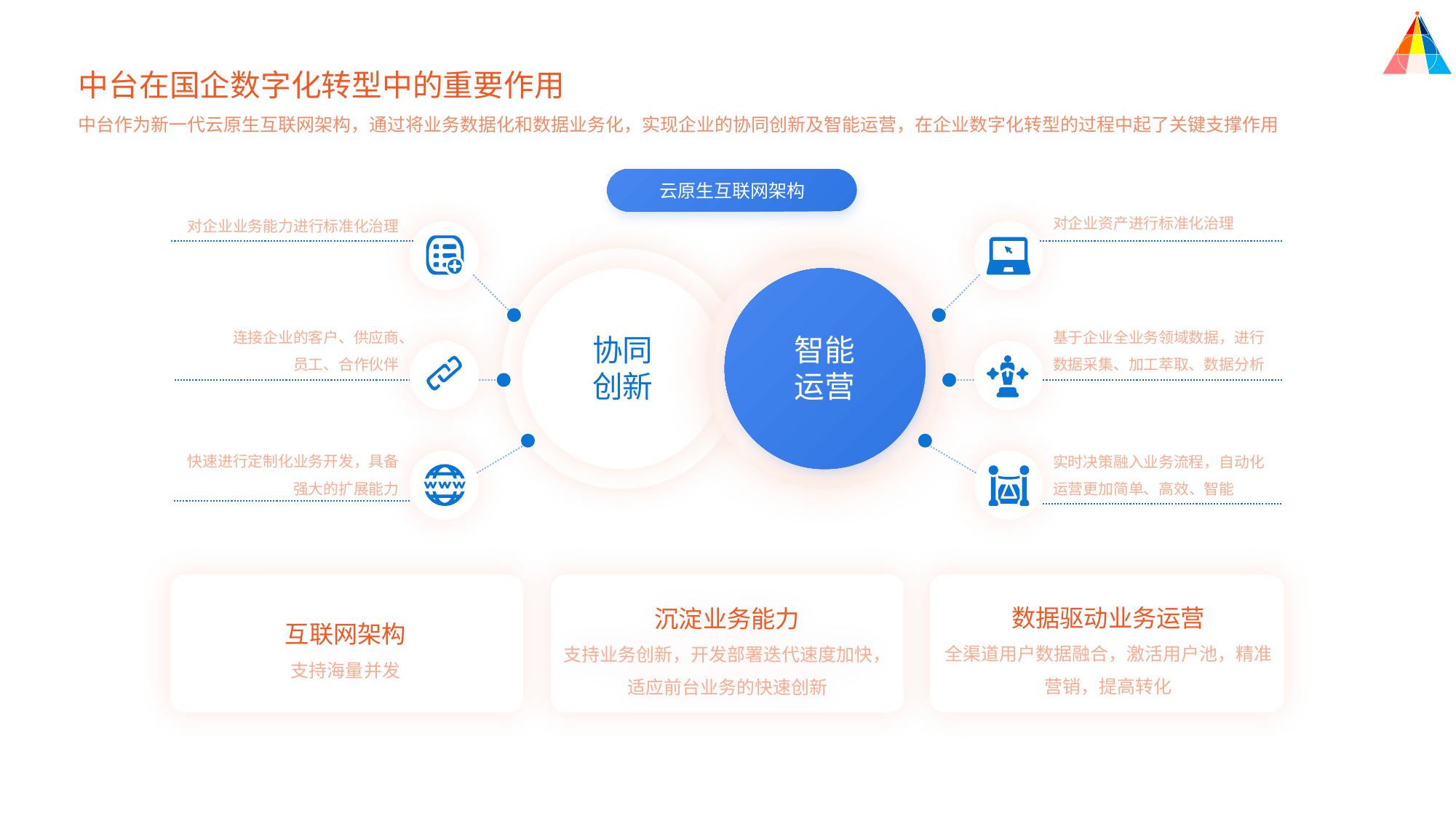

中台在国企数字化转型中的重要作用
中台作为新一代云原生互联网架构，通过将业务数据化和数据业务化，实现企业的协同创新及智能运营，在企业数字化转型的过程中起了关键支撑作用

云原生互联网架构
对企业资产进行标准化治理
对企业业务能力进行标准化治理

连接企业的客户、供应商、员工、合作伙伴
基于企业全业务领域数据，进行数据采集、加工萃取、数据分析
协同
创新
智能
运营

快速进行定制化业务开发，具备强大的扩展能力
实时决策融入业务流程，自动化运营更加简单、高效、智能

沉淀业务能力
支持业务创新，开发部署迭代速度加快，适应前台业务的快速创新
数据驱动业务运营
全渠道用户数据融合，激活用户池，精准营销，提高转化
互联网架构
支持海量并发